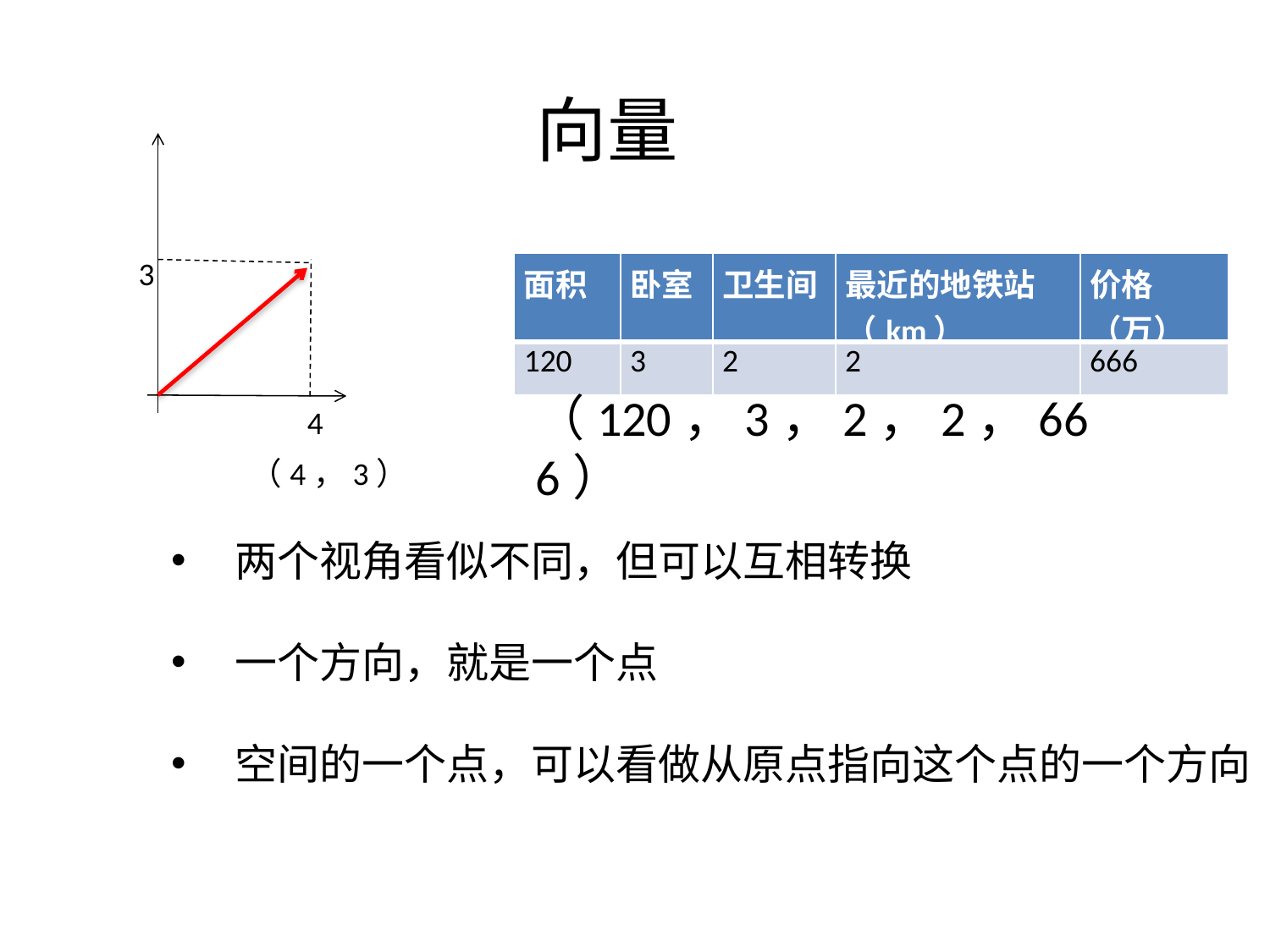

向量
3
4
（4，3）
| 面积 | 卧室 | 卫生间 | 最近的地铁站（km） | 价格（万） |
| --- | --- | --- | --- | --- |
| 120 | 3 | 2 | 2 | 666 |
（120，3，2，2，666）
两个视角看似不同，但可以互相转换

一个方向，就是一个点

空间的一个点，可以看做从原点指向这个点的一个方向